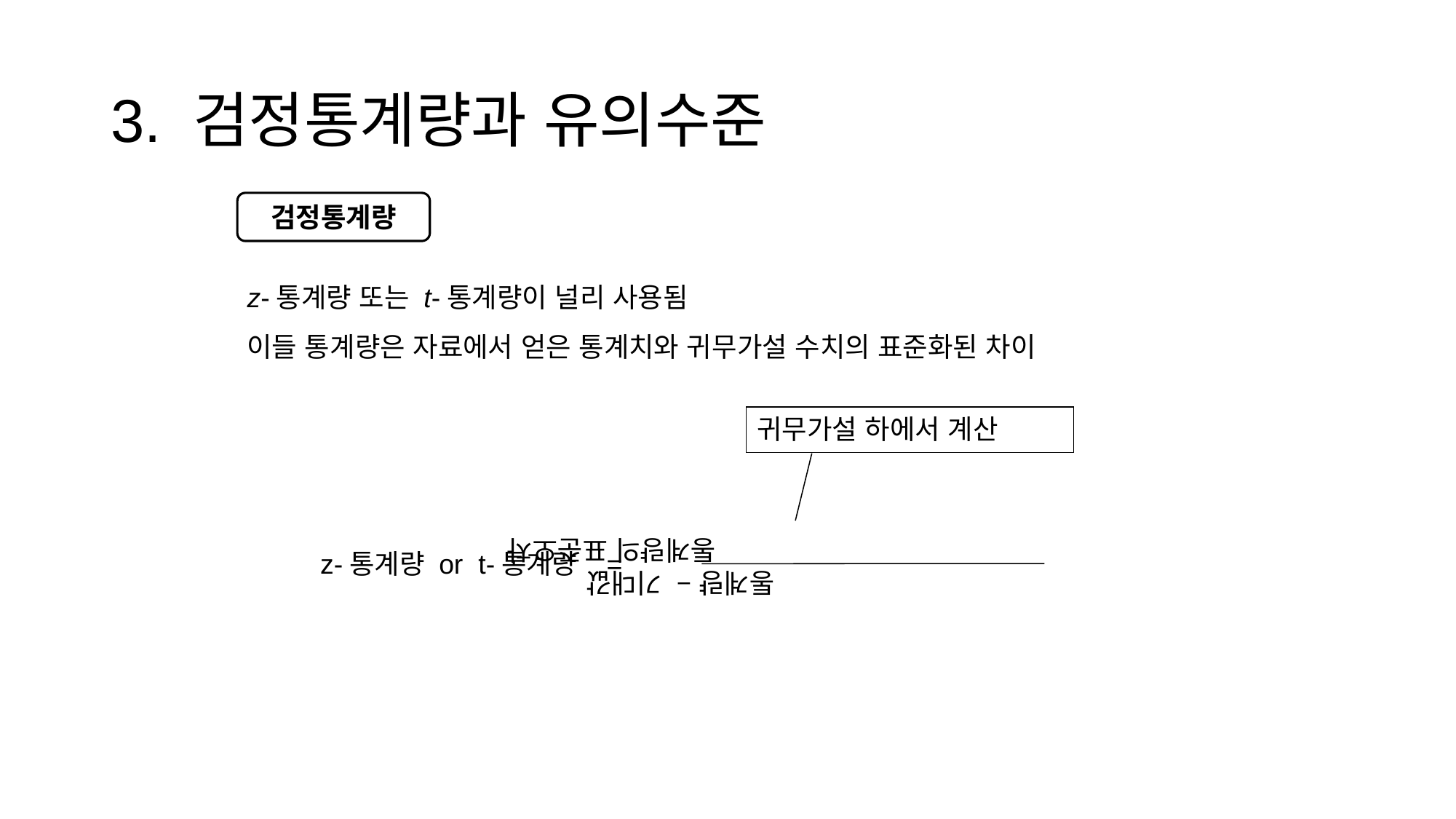

# 3. 검정통계량과 유의수준
검정통계량
z-통계량 또는 t-통계량이 널리 사용됨
이들 통계량은 자료에서 얻은 통계치와 귀무가설 수치의 표준화된 차이

귀무가설 하에서 계산
                                                   통계량 –  기대값
                                                 통계량의 표준오차
z-통계량 or  t-통계량   =